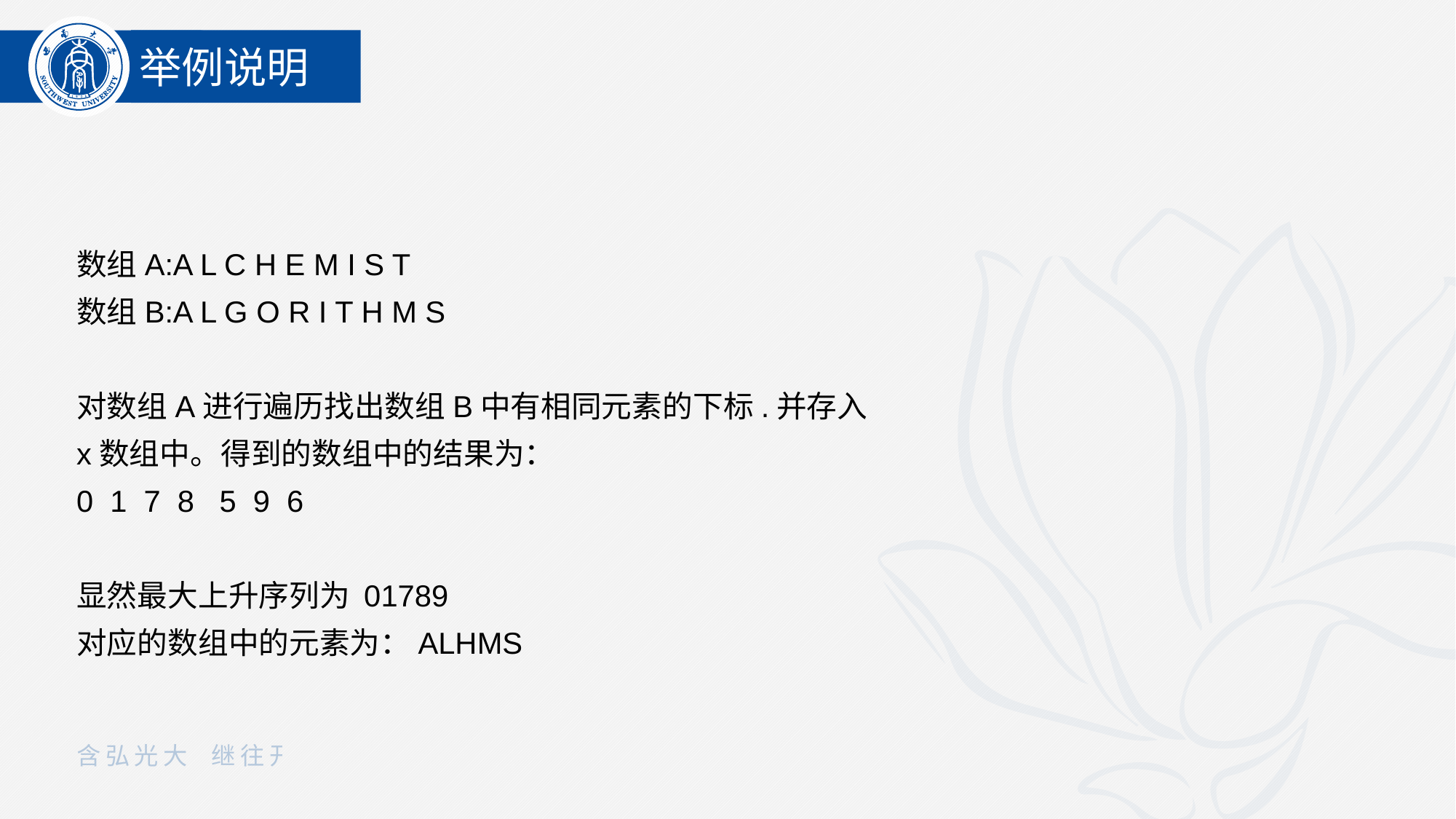

举例说明
数组A:A L C H E M I S T
数组B:A L G O R I T H M S

对数组A进行遍历找出数组B中有相同元素的下标.并存入x数组中。得到的数组中的结果为：
0  1  7  8   5  9  6

显然最大上升序列为 01789
对应的数组中的元素为：ALHMS